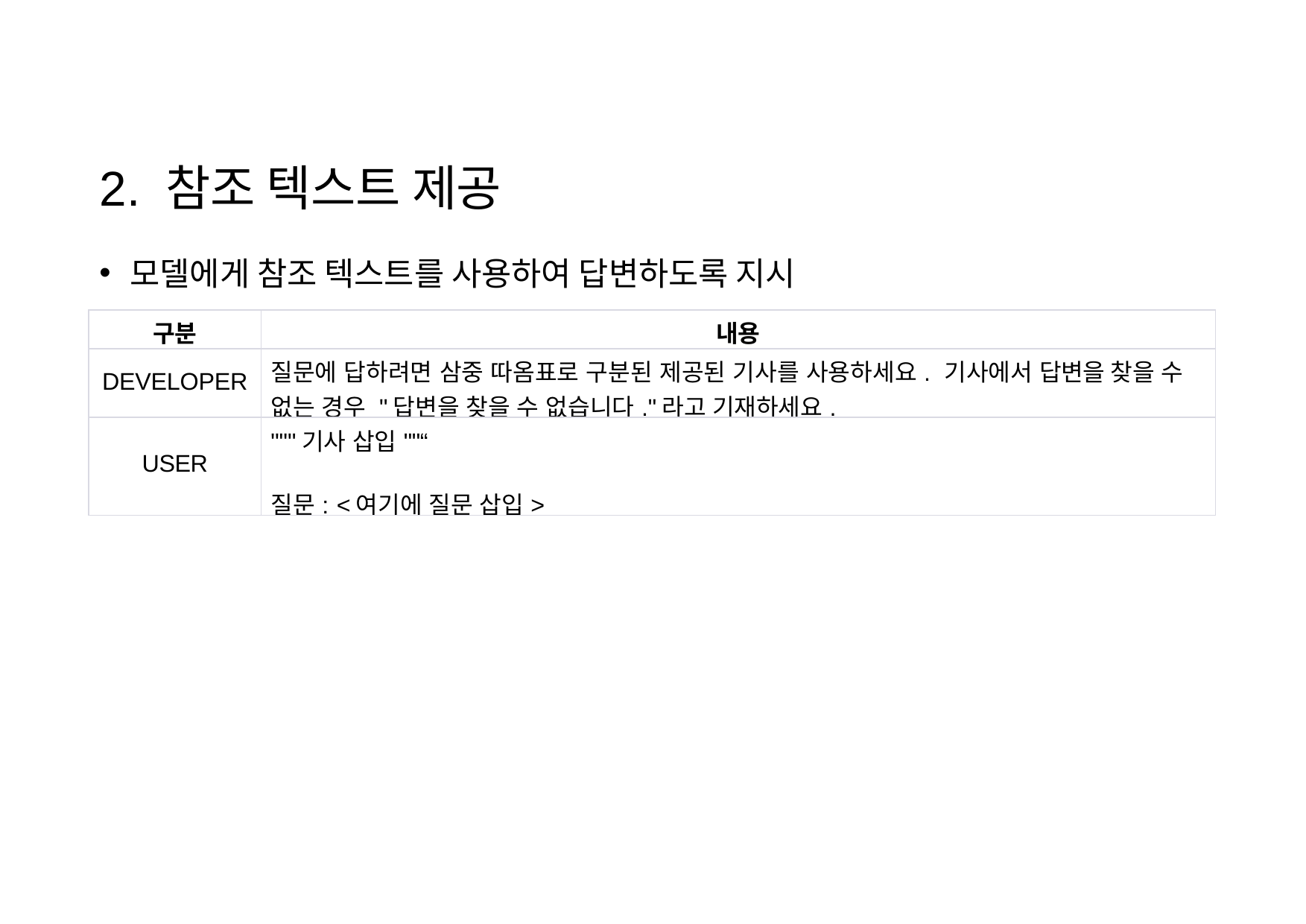

# 2. 참조 텍스트 제공
모델에게 참조 텍스트를 사용하여 답변하도록 지시
| 구분 | 내용 |
| --- | --- |
| DEVELOPER | 질문에 답하려면 삼중 따옴표로 구분된 제공된 기사를 사용하세요. 기사에서 답변을 찾을 수 없는 경우 "답변을 찾을 수 없습니다."라고 기재하세요. |
| USER | """기사 삽입""“ 질문: <여기에 질문 삽입> |